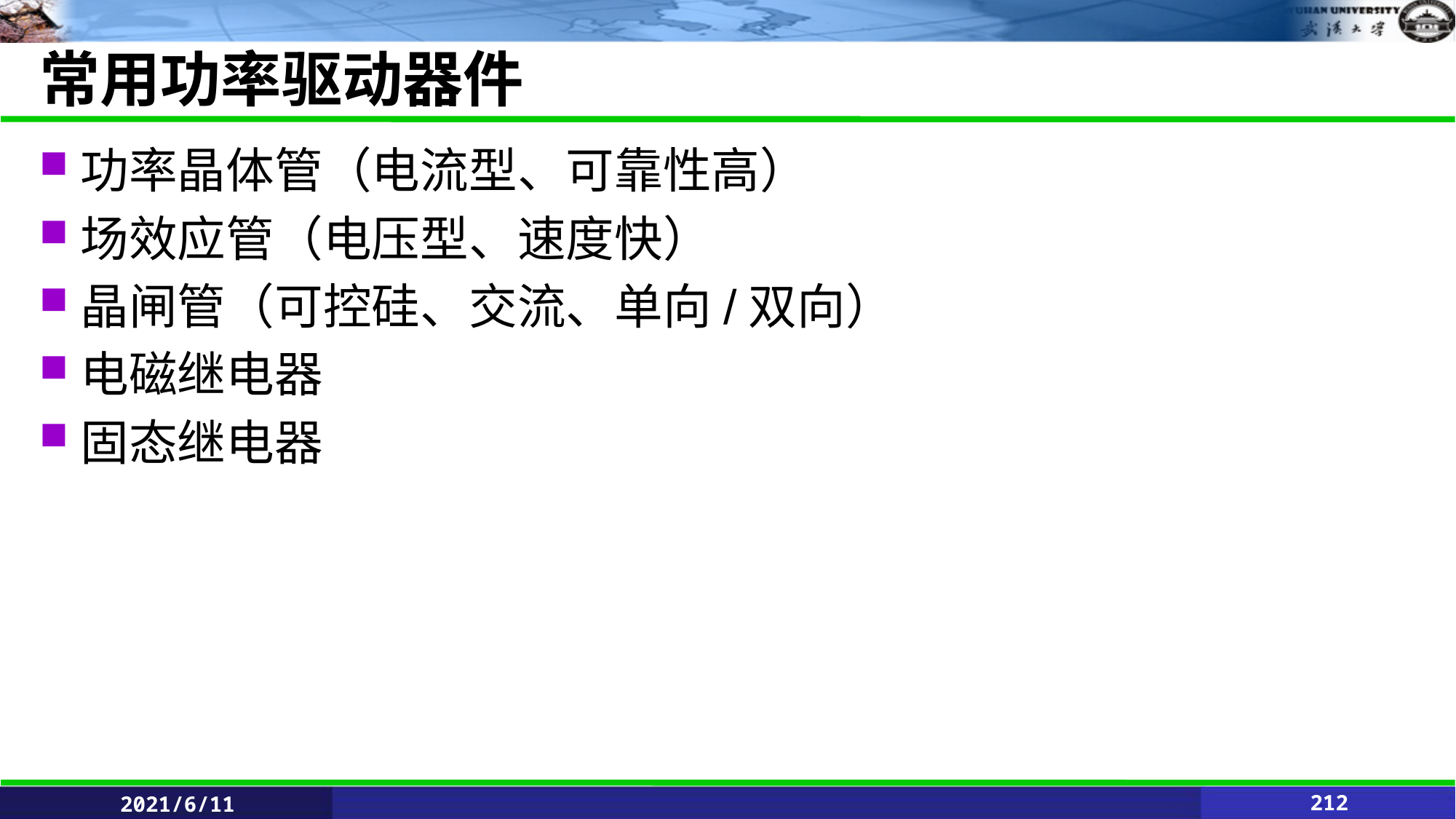

# 常用功率驱动器件
功率晶体管（电流型、可靠性高）
场效应管（电压型、速度快）
晶闸管（可控硅、交流、单向/双向）
电磁继电器
固态继电器
2021/6/11

212